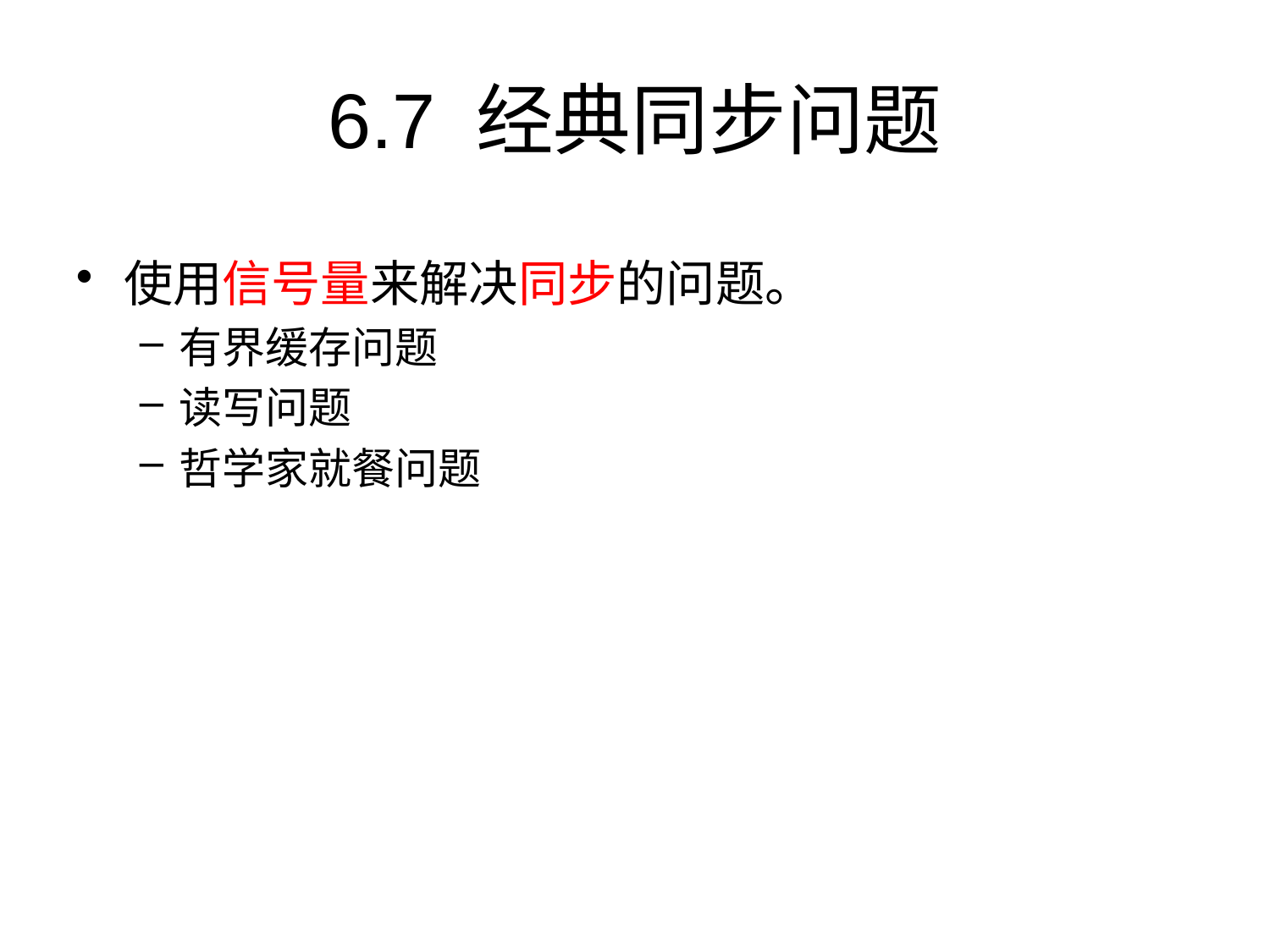

# 6.7 经典同步问题

使用信号量来解决同步的问题。
有界缓存问题
读写问题
哲学家就餐问题